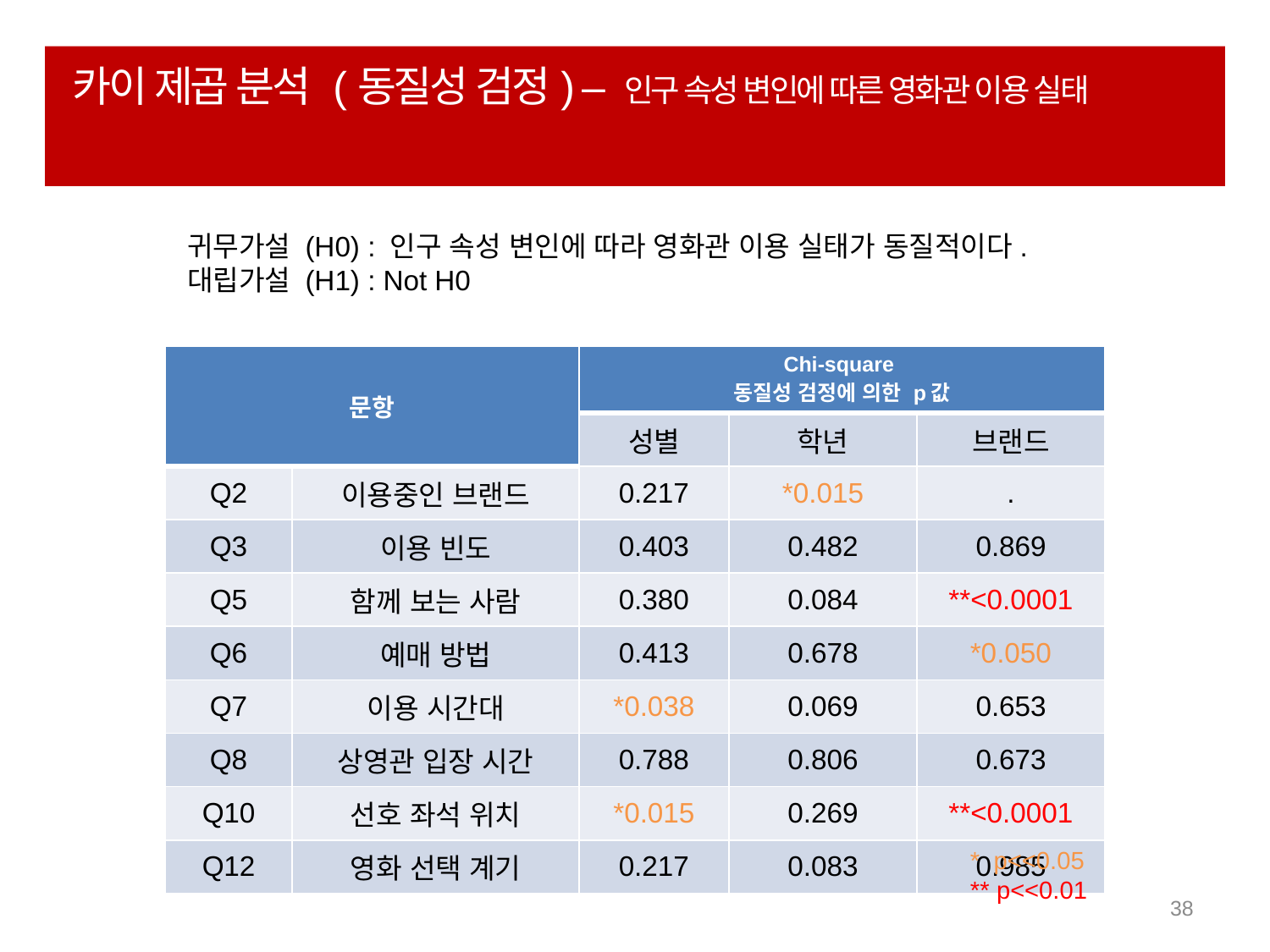

# 카이 제곱 분석 (동질성 검정) – 인구 속성 변인에 따른 영화관 이용 실태
귀무가설 (H0) : 인구 속성 변인에 따라 영화관 이용 실태가 동질적이다.
대립가설 (H1) : Not H0

| 문항 |  | Chi-square 동질성 검정에 의한 p값 |  |  |
| --- | --- | --- | --- | --- |
|  |  | 성별 | 학년 | 브랜드 |
| Q2 | 이용중인 브랜드 | 0.217 | \*0.015 | . |
| Q3 | 이용 빈도 | 0.403 | 0.482 | 0.869 |
| Q5 | 함께 보는 사람 | 0.380 | 0.084 | \*\*<0.0001 |
| Q6 | 예매 방법 | 0.413 | 0.678 | \*0.050 |
| Q7 | 이용 시간대 | \*0.038 | 0.069 | 0.653 |
| Q8 | 상영관 입장 시간 | 0.788 | 0.806 | 0.673 |
| Q10 | 선호 좌석 위치 | \*0.015 | 0.269 | \*\*<0.0001 |
| Q12 | 영화 선택 계기 | 0.217 | 0.083 | 0.985 |
*  p<<0.05
** p<<0.01
38